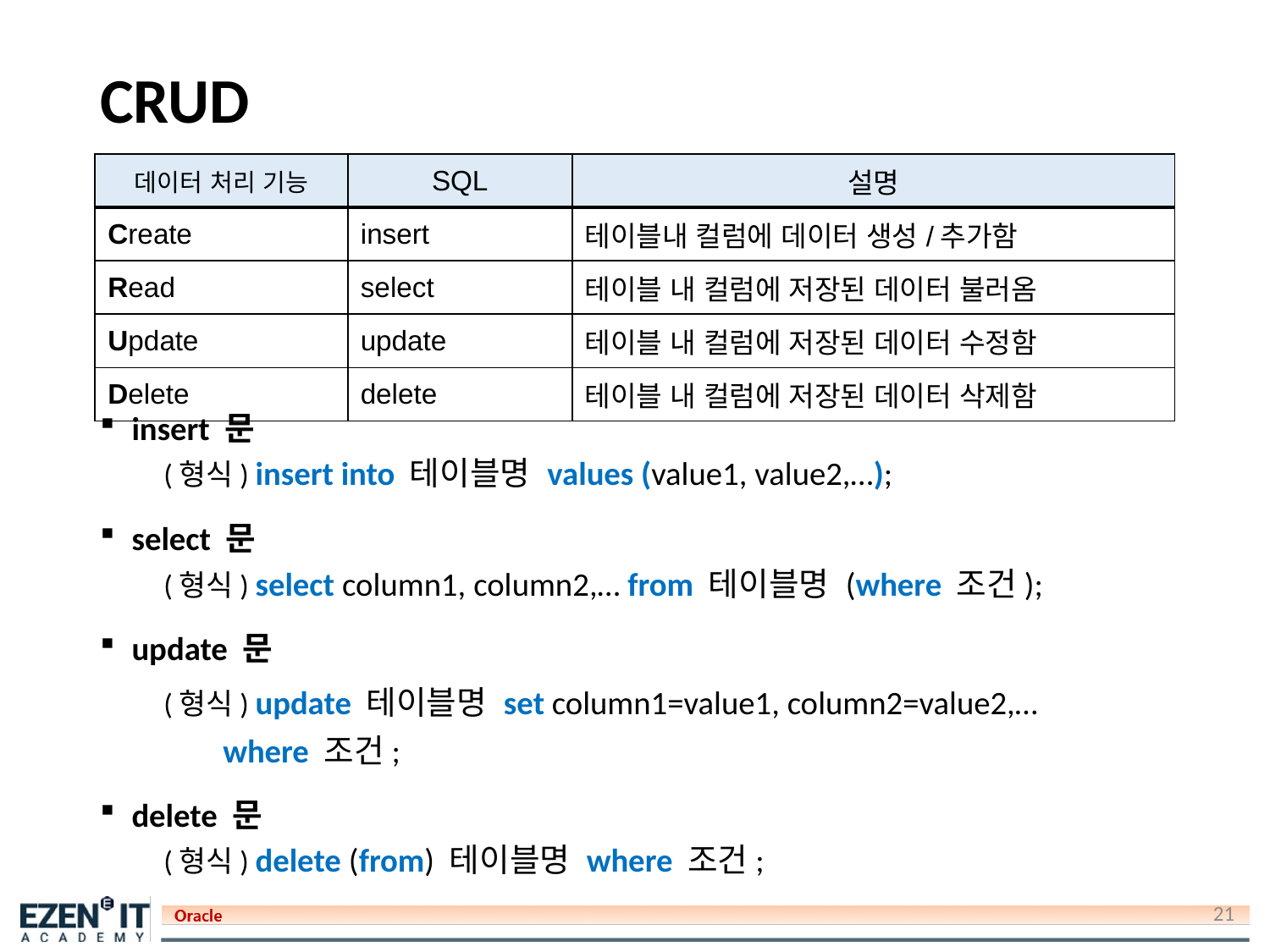

# CRUD
| 데이터 처리 기능 | SQL | 설명 |
| --- | --- | --- |
| Create | insert | 테이블내 컬럼에 데이터 생성/추가함 |
| Read | select | 테이블 내 컬럼에 저장된 데이터 불러옴 |
| Update | update | 테이블 내 컬럼에 저장된 데이터 수정함 |
| Delete | delete | 테이블 내 컬럼에 저장된 데이터 삭제함 |
insert 문
(형식) insert into 테이블명 values (value1, value2,…);
select 문
(형식) select column1, column2,… from 테이블명 (where 조건);
update 문
(형식) update 테이블명 set column1=value1, column2=value2,…
        where 조건;
delete 문
(형식) delete (from) 테이블명 where 조건;
21